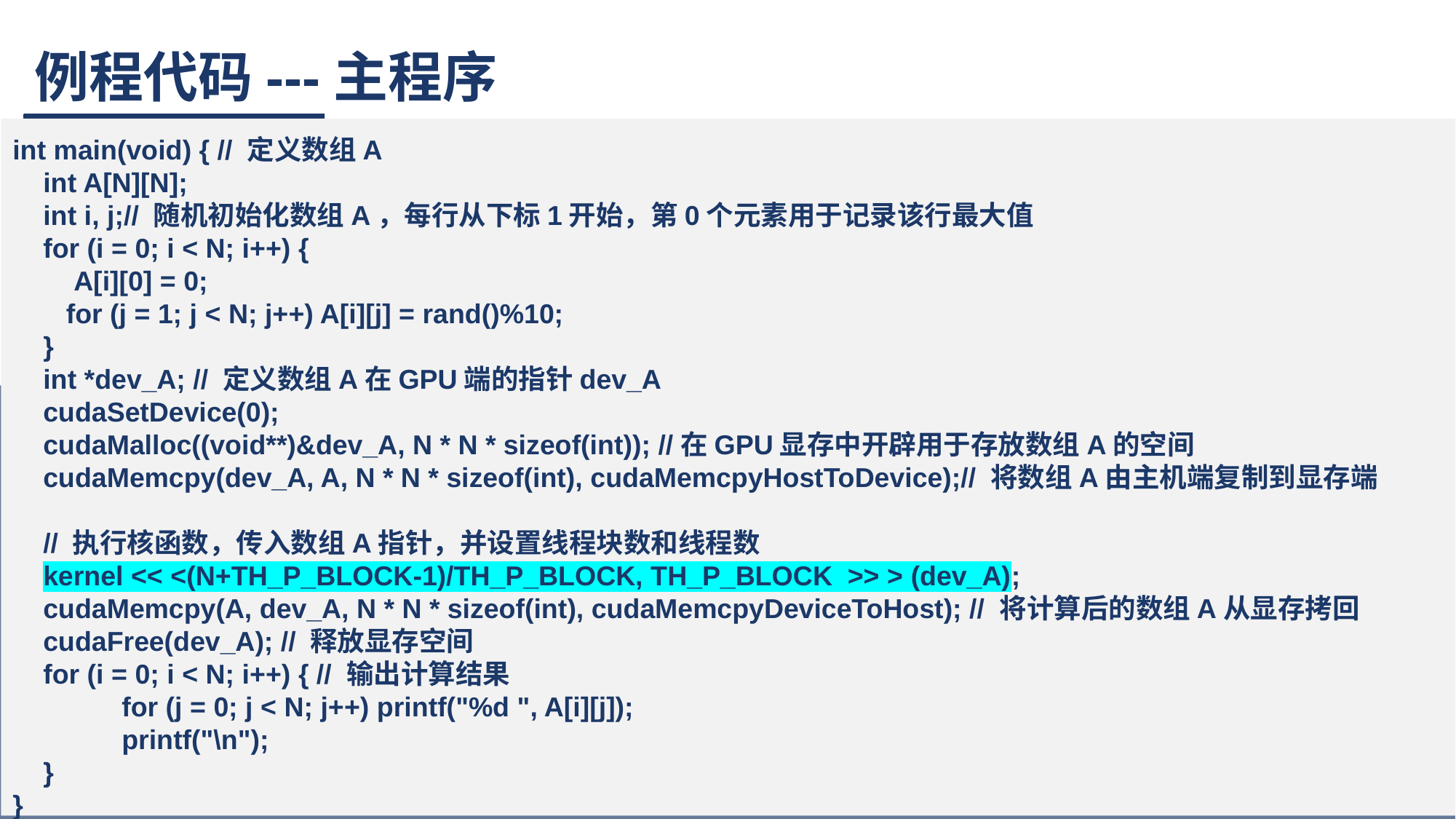

# 例程代码---主程序

int main(void) { // 定义数组A
    int A[N][N];
    int i, j;// 随机初始化数组A，每行从下标1开始，第0个元素用于记录该行最大值
    for (i = 0; i < N; i++) {
        A[i][0] = 0;
       for (j = 1; j < N; j++) A[i][j] = rand()%10;
    }
    int *dev_A; // 定义数组A在GPU端的指针dev_A
    cudaSetDevice(0);
    cudaMalloc((void**)&dev_A, N * N * sizeof(int)); //在GPU显存中开辟用于存放数组A的空间
    cudaMemcpy(dev_A, A, N * N * sizeof(int), cudaMemcpyHostToDevice);// 将数组A由主机端复制到显存端

    // 执行核函数，传入数组A指针，并设置线程块数和线程数
    kernel << <(N+TH_P_BLOCK-1)/TH_P_BLOCK, TH_P_BLOCK  >> > (dev_A);
    cudaMemcpy(A, dev_A, N * N * sizeof(int), cudaMemcpyDeviceToHost); // 将计算后的数组A从显存拷回
    cudaFree(dev_A); // 释放显存空间
    for (i = 0; i < N; i++) { // 输出计算结果
    	for (j = 0; j < N; j++) printf("%d ", A[i][j]);
     	printf("\n");
    }
}